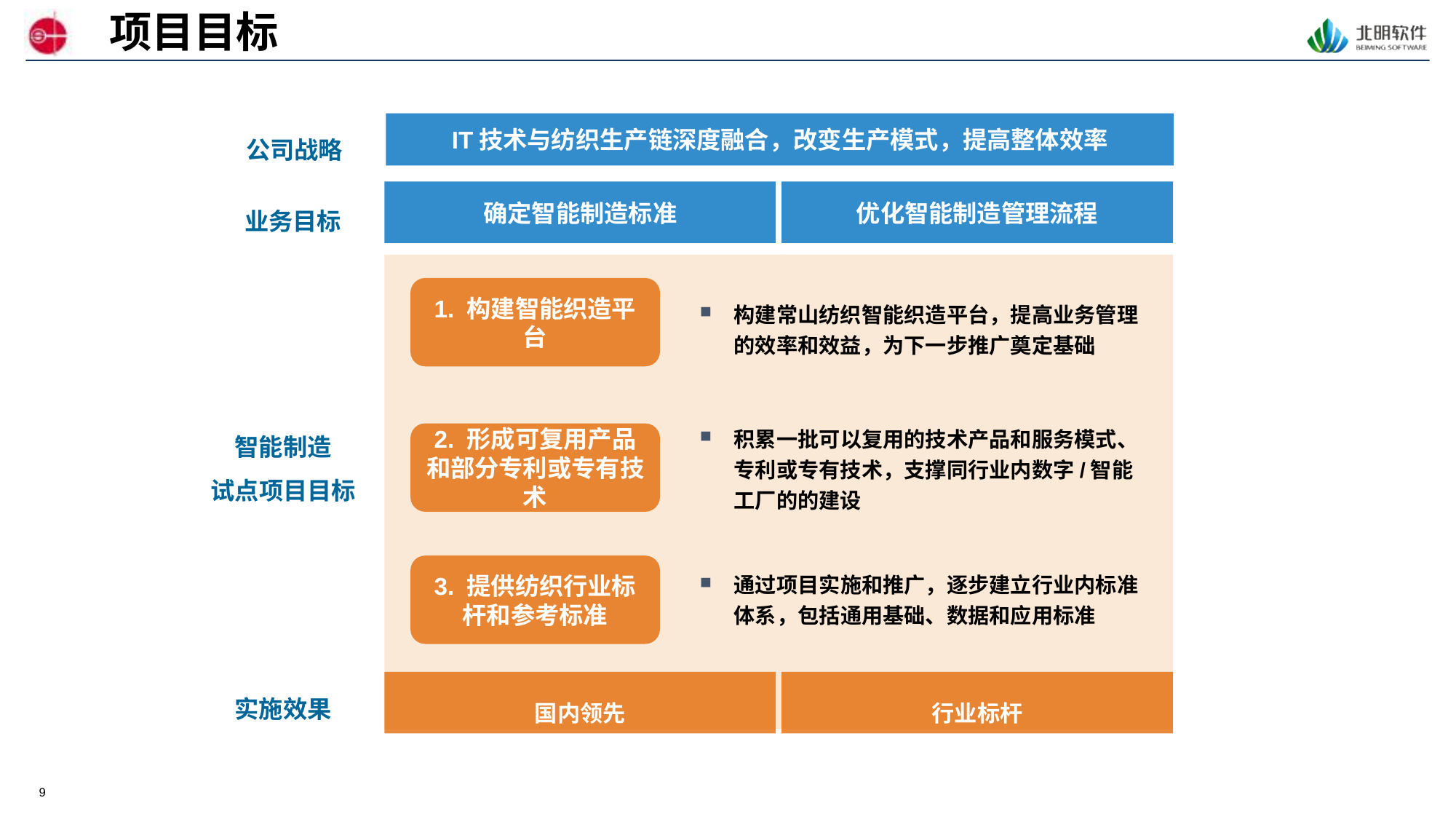

项目目标
IT技术与纺织生产链深度融合，改变生产模式，提高整体效率
公司战略
确定智能制造标准
优化智能制造管理流程
业务目标

1. 构建智能织造平台
构建常山纺织智能织造平台，提高业务管理的效率和效益，为下一步推广奠定基础
智能制造
试点项目目标
积累一批可以复用的技术产品和服务模式、专利或专有技术，支撑同行业内数字/智能工厂的的建设
2. 形成可复用产品和部分专利或专有技术
通过项目实施和推广，逐步建立行业内标准体系，包括通用基础、数据和应用标准
3. 提供纺织行业标杆和参考标准
国内领先
行业标杆
实施效果